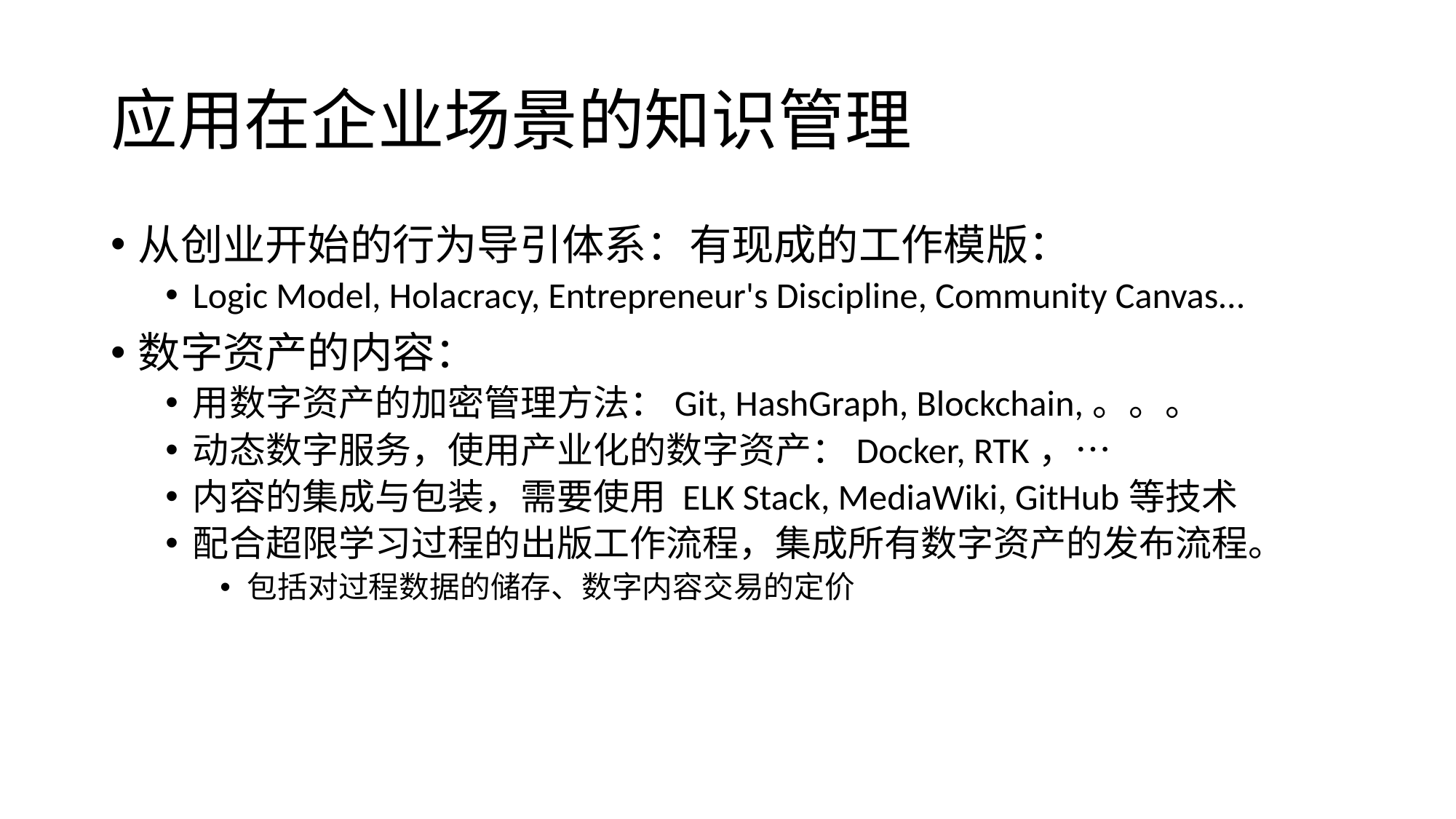

# 应用在企业场景的知识管理
从创业开始的行为导引体系：有现成的工作模版：
Logic Model, Holacracy, Entrepreneur's Discipline, Community Canvas…
数字资产的内容：
用数字资产的加密管理方法：Git, HashGraph, Blockchain,。。。
动态数字服务，使用产业化的数字资产：Docker, RTK，…
内容的集成与包装，需要使用 ELK Stack, MediaWiki, GitHub等技术
配合超限学习过程的出版工作流程，集成所有数字资产的发布流程。
包括对过程数据的储存、数字内容交易的定价